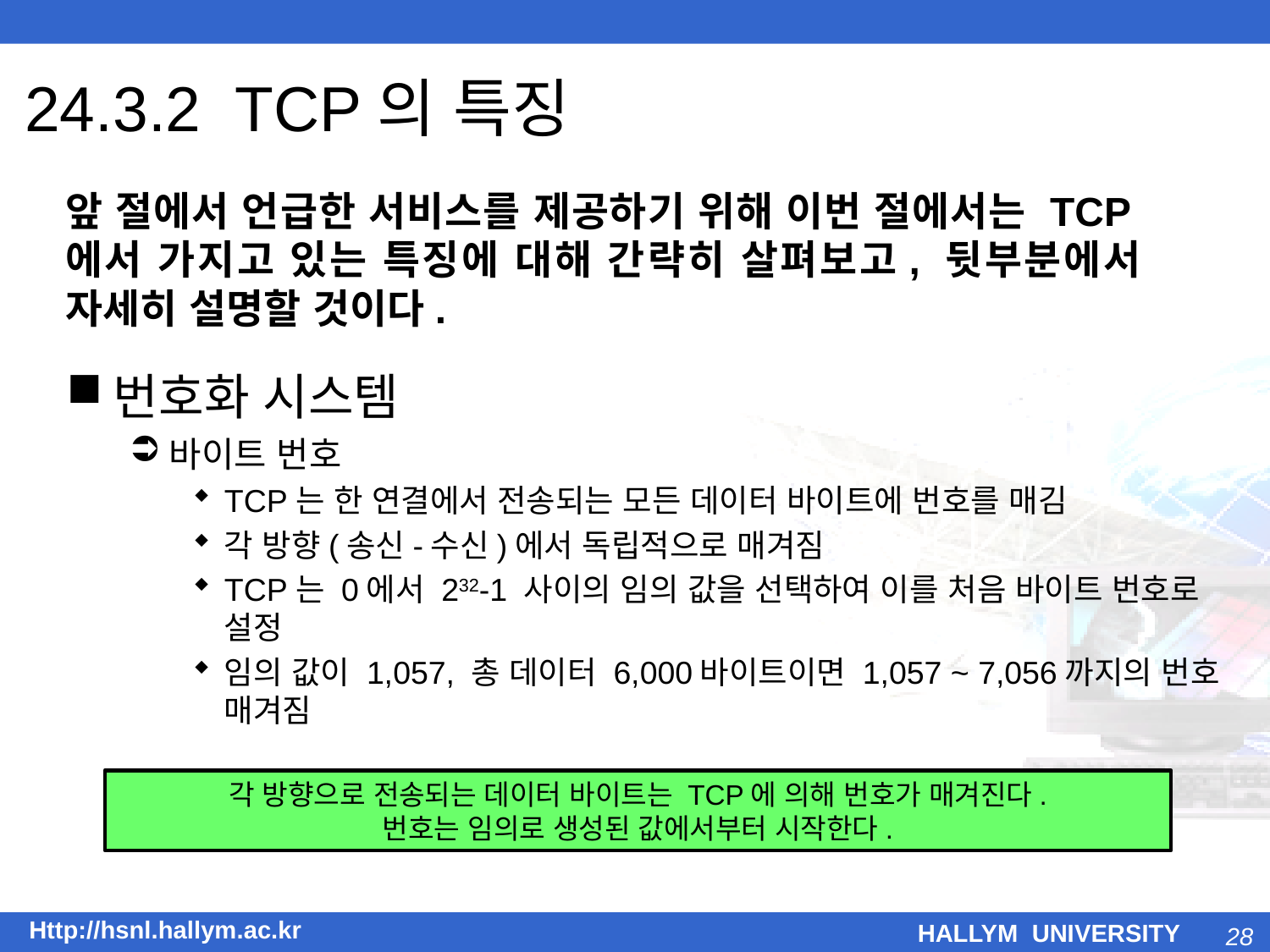

# 24.3.2  TCP의 특징
앞 절에서 언급한 서비스를 제공하기 위해 이번 절에서는 TCP에서 가지고 있는 특징에 대해 간략히 살펴보고, 뒷부분에서 자세히 설명할 것이다.
번호화 시스템
바이트 번호
TCP는 한 연결에서 전송되는 모든 데이터 바이트에 번호를 매김
각 방향(송신-수신)에서 독립적으로 매겨짐
TCP는 0에서 232-1 사이의 임의 값을 선택하여 이를 처음 바이트 번호로 설정
임의 값이 1,057, 총 데이터 6,000바이트이면 1,057 ~ 7,056까지의 번호 매겨짐

각 방향으로 전송되는 데이터 바이트는 TCP에 의해 번호가 매겨진다.
번호는 임의로 생성된 값에서부터 시작한다.
28